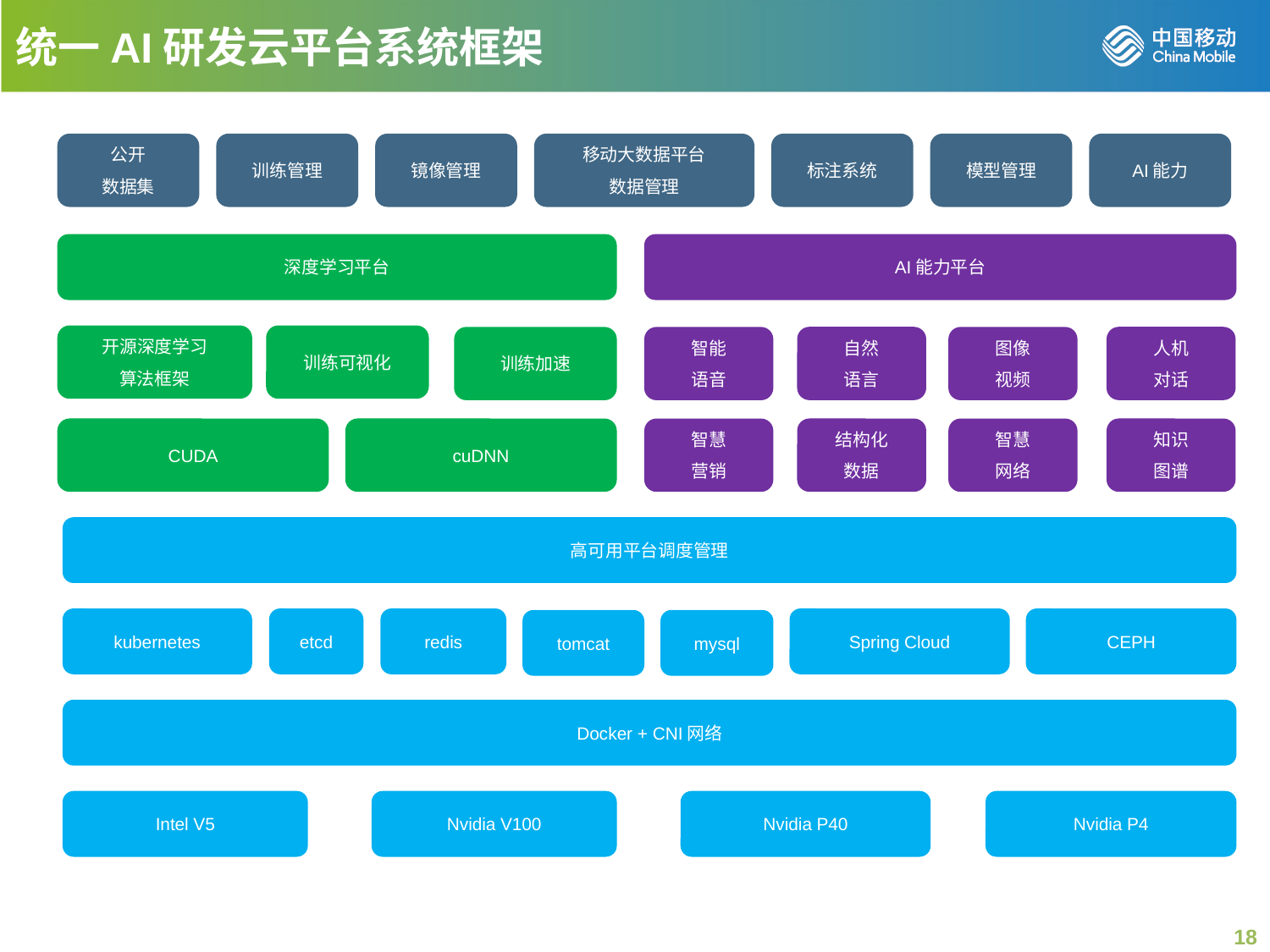

统一AI研发云平台系统框架
AI能力
模型管理
公开
数据集
训练管理
镜像管理
移动大数据平台
数据管理
标注系统
AI能力平台
深度学习平台
开源深度学习
算法框架
训练可视化
自然
语言
人机
对话
训练加速
智能
语音
图像
视频
cuDNN
结构化
数据
知识
图谱
CUDA
智慧
营销
智慧
网络
高可用平台调度管理
Spring Cloud
CEPH
kubernetes
etcd
redis
tomcat
mysql
Docker + CNI网络
Nvidia V100
Nvidia P40
Nvidia P4
Intel V5